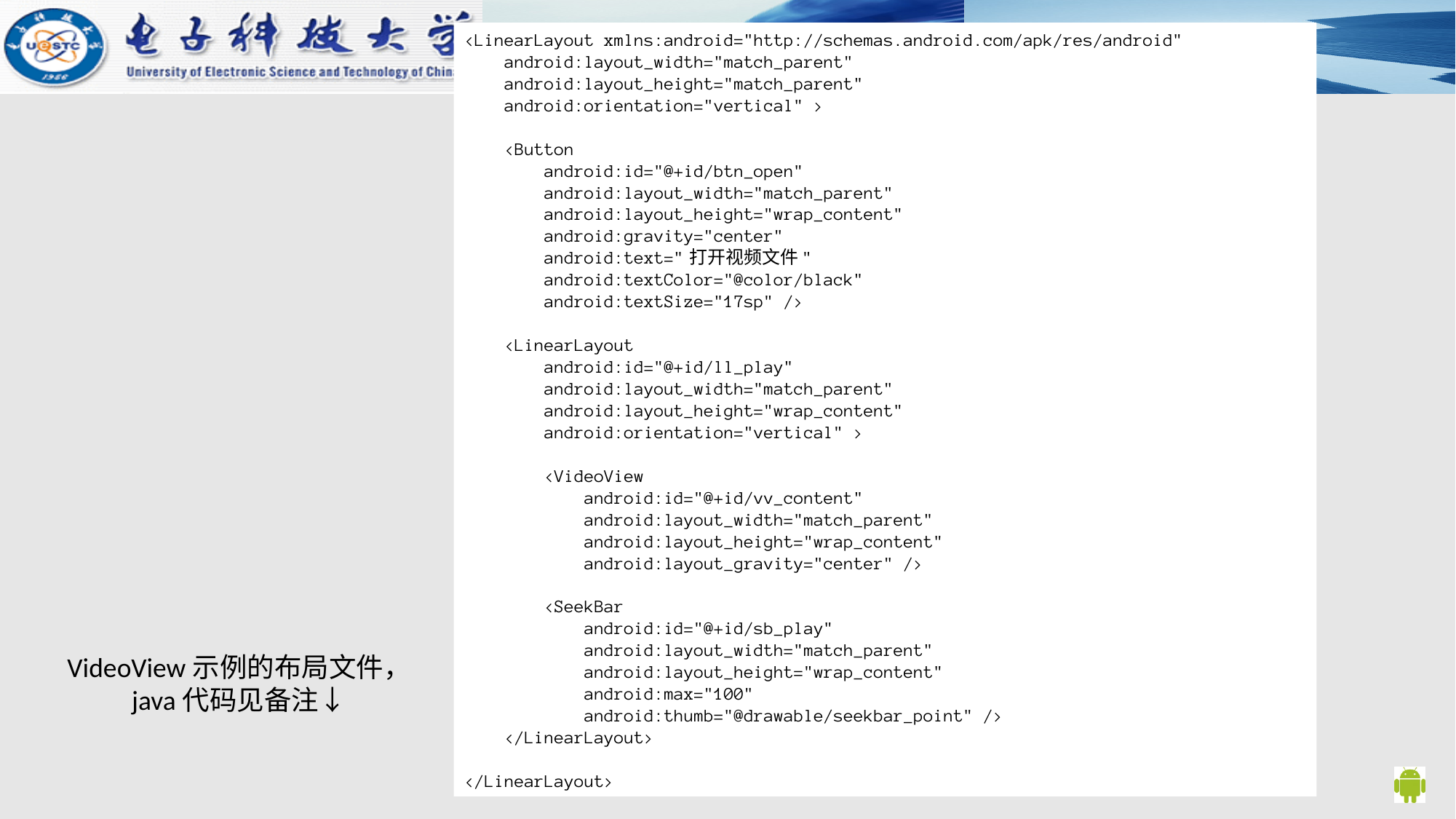

<LinearLayout xmlns:android="http://schemas.android.com/apk/res/android"
    android:layout_width="match_parent"
    android:layout_height="match_parent"
    android:orientation="vertical" >
    <Button
        android:id="@+id/btn_open"
        android:layout_width="match_parent"
        android:layout_height="wrap_content"
        android:gravity="center"
        android:text="打开视频文件"
        android:textColor="@color/black"
        android:textSize="17sp" />
    <LinearLayout
        android:id="@+id/ll_play"
        android:layout_width="match_parent"
        android:layout_height="wrap_content"
        android:orientation="vertical" >
        <VideoView
            android:id="@+id/vv_content"
            android:layout_width="match_parent"
            android:layout_height="wrap_content"
            android:layout_gravity="center" />
        <SeekBar
            android:id="@+id/sb_play"
            android:layout_width="match_parent"
            android:layout_height="wrap_content"
            android:max="100"
            android:thumb="@drawable/seekbar_point" />
    </LinearLayout>
</LinearLayout>
VideoView示例的布局文件，
java代码见备注↓